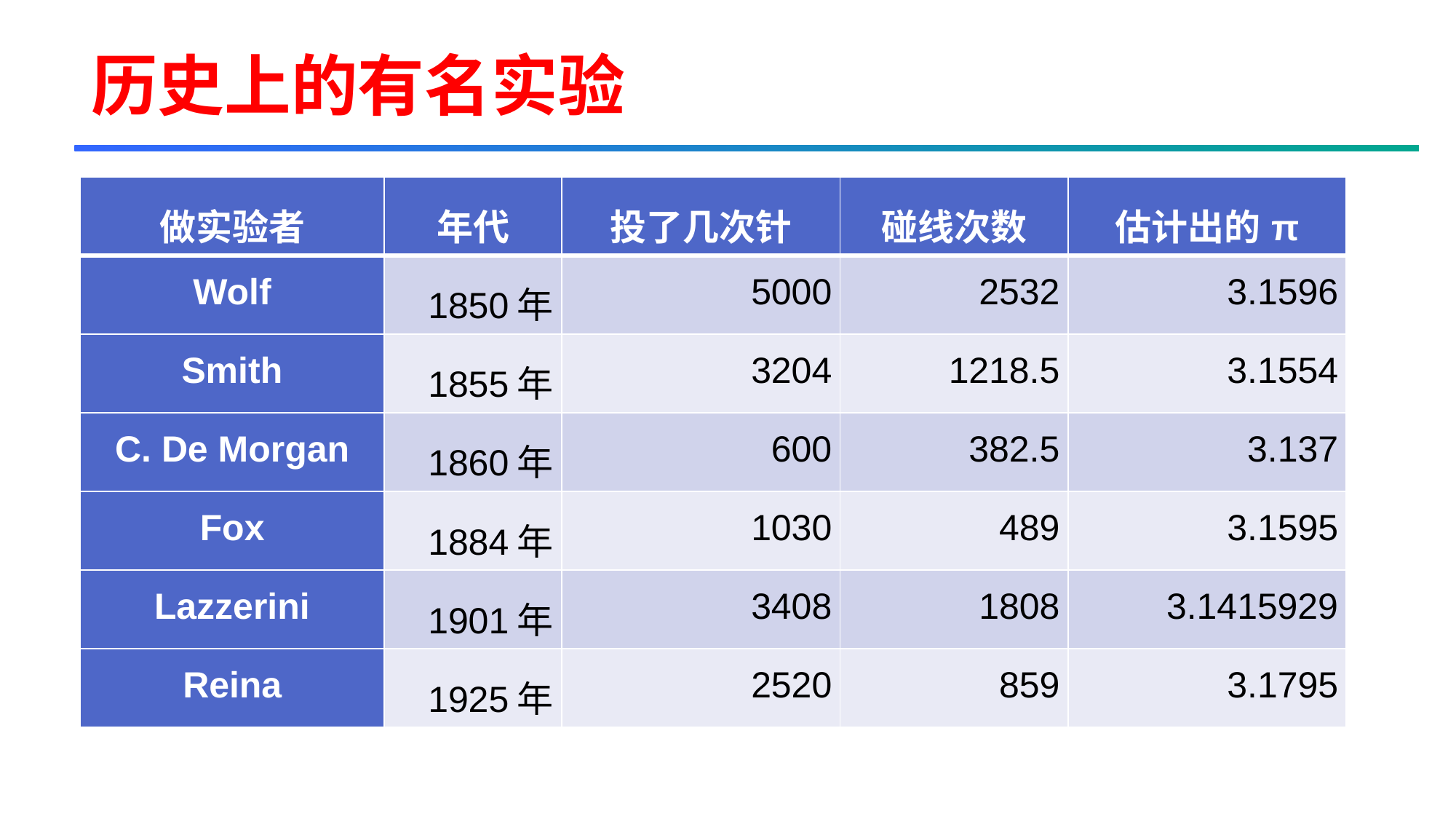

# 历史上的有名实验
| 做实验者 | 年代 | 投了几次针 | 碰线次数 | 估计出的π |
| --- | --- | --- | --- | --- |
| Wolf | 1850年 | 5000 | 2532 | 3.1596 |
| Smith | 1855年 | 3204 | 1218.5 | 3.1554 |
| C. De Morgan | 1860年 | 600 | 382.5 | 3.137 |
| Fox | 1884年 | 1030 | 489 | 3.1595 |
| Lazzerini | 1901年 | 3408 | 1808 | 3.1415929 |
| Reina | 1925年 | 2520 | 859 | 3.1795 |